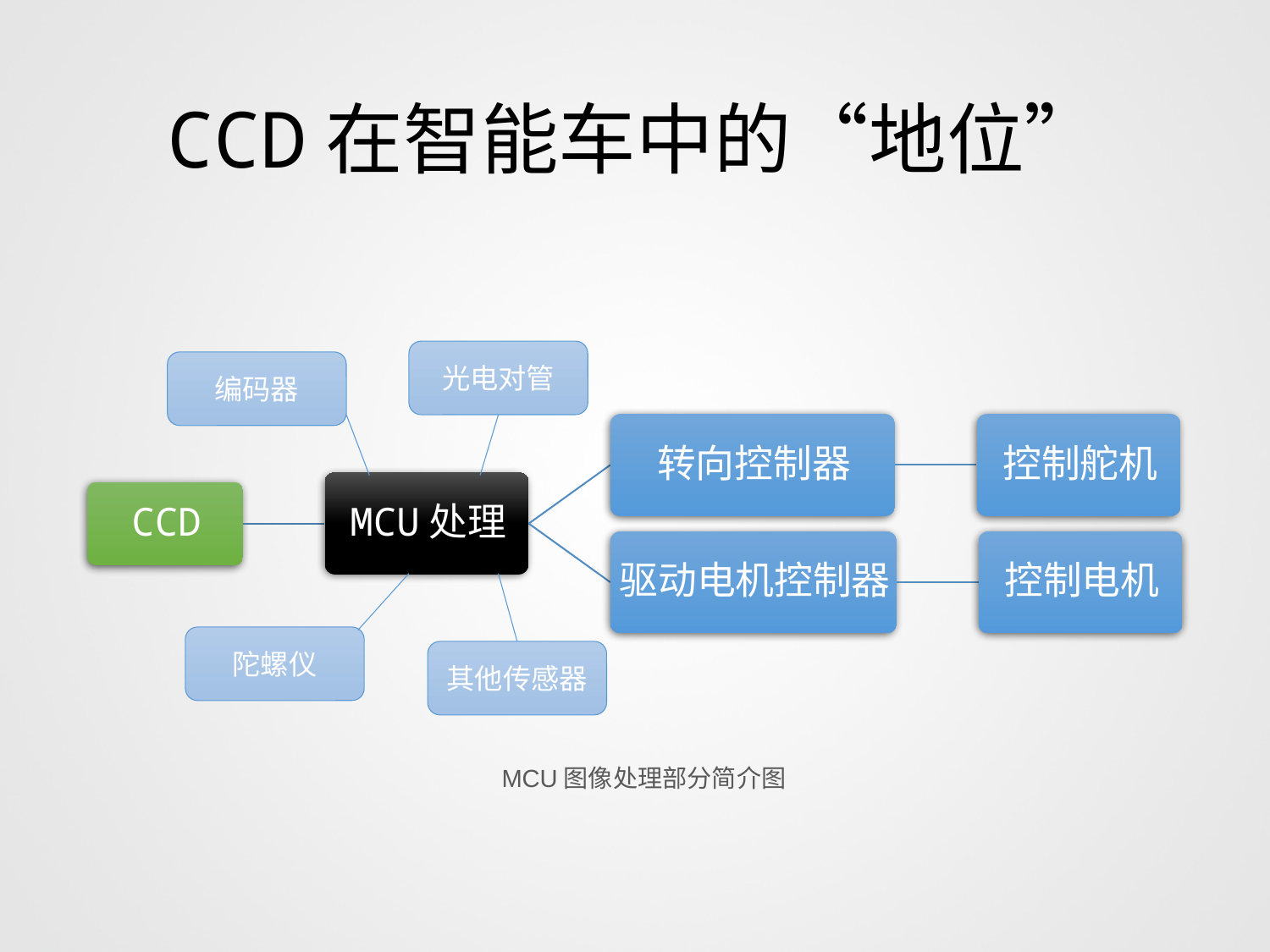

# CCD在智能车中的“地位”
CCD

MCU处理

转向控制器

控制舵机

驱动电机控制器

控制电机
光电对管
编码器
陀螺仪
其他传感器
MCU图像处理部分简介图